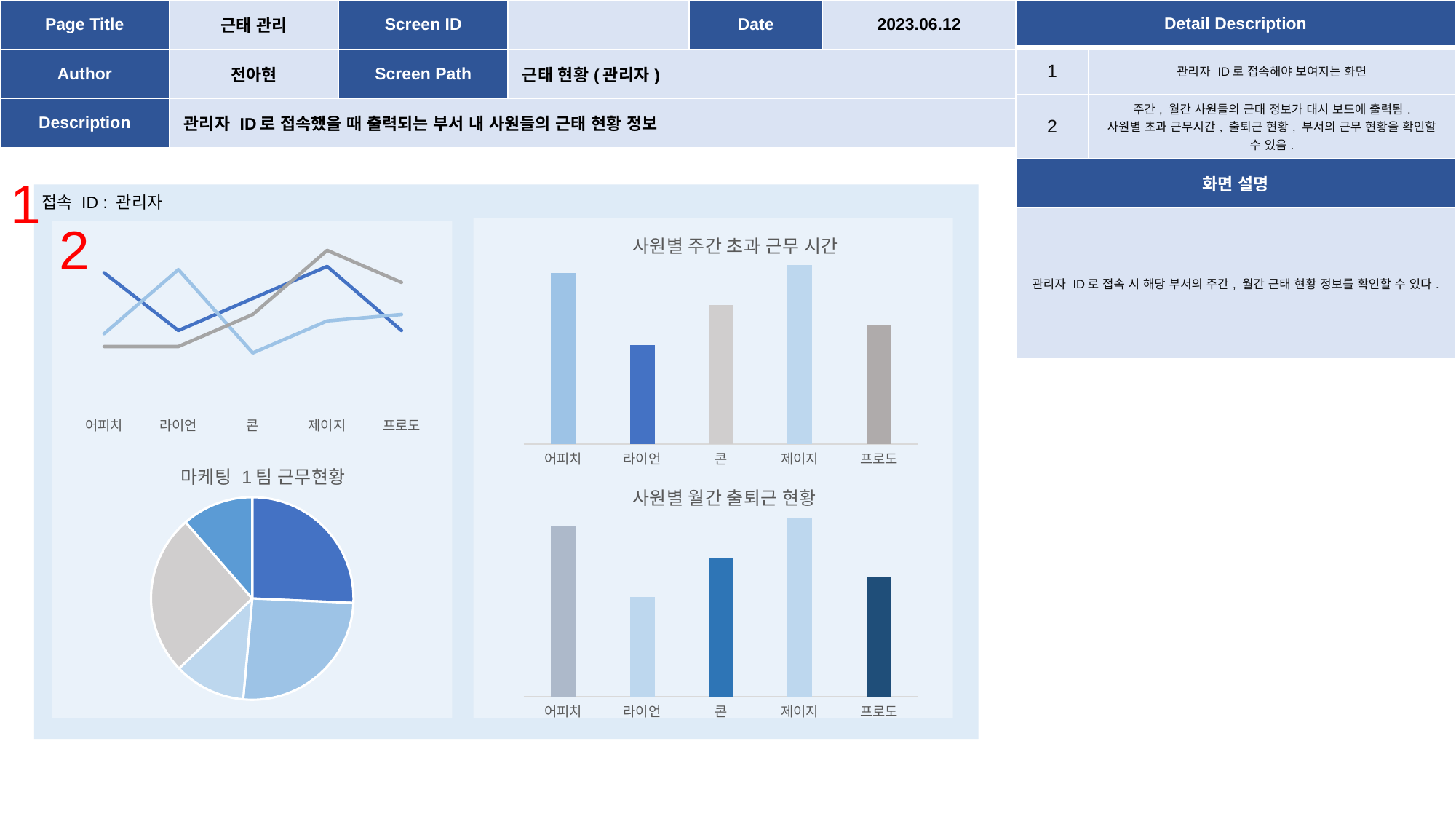

| Page Title | 근태 관리 | Screen ID |  | Date | 2023.06.12 |
| --- | --- | --- | --- | --- | --- |
| Author | 전아현 | Screen Path | 근태 현황(관리자) |  |  |
| Description | 관리자 ID로 접속했을 때 출력되는 부서 내 사원들의 근태 현황 정보 |  |  |  |  |
| Detail Description |  |
| --- | --- |
| 1 | 관리자 ID로 접속해야 보여지는 화면 |
| 2 | 주간, 월간 사원들의 근태 정보가 대시 보드에 출력됨. 사원별 초과 근무시간, 출퇴근 현황, 부서의 근무 현황을 확인할 수 있음. |
| 화면 설명 |  |
| 관리자 ID로 접속 시 해당 부서의 주간, 월간 근태 현황 정보를 확인할 수 있다. |  |
1

접속 ID : 관리자

### Chart: 사원별 주간 초과 근무 시간

| Category | 계열 1 |
|---|---|
| 어피치 | 4.3 |
| 라이언 | 2.5 |
| 콘 | 3.5 |
| 제이지 | 4.5 |
| 프로도 | 3.0 |

### Chart

| Category | 계열 1 | 계열 2 | 계열 3 |
|---|---|---|---|
| 어피치 | 4.3 | 2.4 | 2.0 |
| 라이언 | 2.5 | 4.4 | 2.0 |
| 콘 | 3.5 | 1.8 | 3.0 |
| 제이지 | 4.5 | 2.8 | 5.0 |
| 프로도 | 2.5 | 3.0 | 4.0 |
2

### Chart: 마케팅 1팀 근무현황

| Category | 9 |
|---|---|
| 1분기 | 9.0 |
| 2분기 | 9.0 |
| 3분기 | 4.0 |
| 4분기 | 9.0 |
| 5 | 4.0 |

### Chart: 사원별 월간 출퇴근 현황

| Category | 계열 1 |
|---|---|
| 어피치 | 4.3 |
| 라이언 | 2.5 |
| 콘 | 3.5 |
| 제이지 | 4.5 |
| 프로도 | 3.0 |